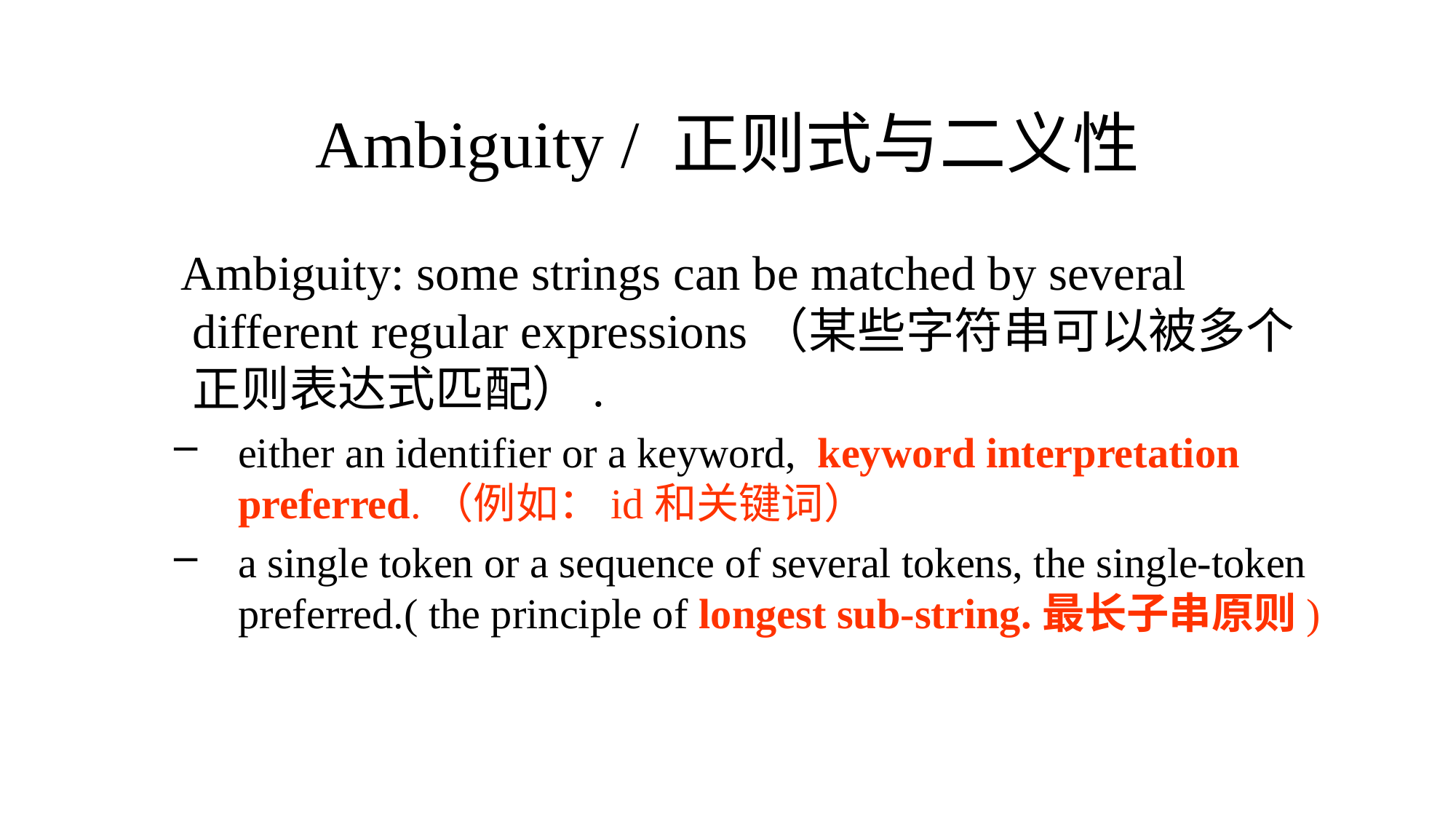

# Ambiguity / 正则式与二义性
     Ambiguity: some strings can be matched by several different regular expressions（某些字符串可以被多个正则表达式匹配）.
either an identifier or a keyword,  keyword interpretation preferred.（例如：id和关键词）
a single token or a sequence of several tokens, the single-token  preferred.( the principle of longest sub-string.最长子串原则)